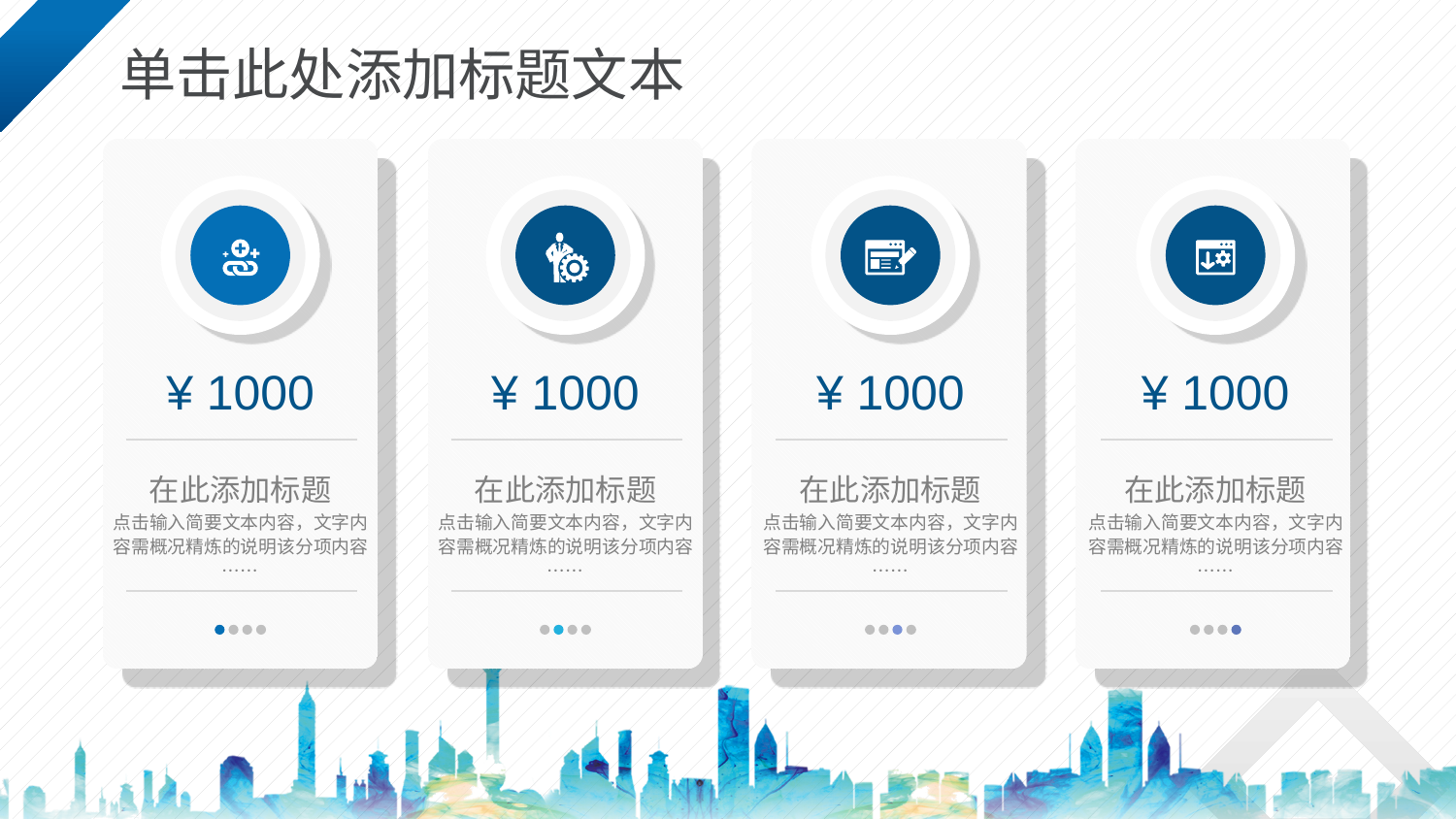

单击此处添加标题文本

¥ 1000
在此添加标题
点击输入简要文本内容，文字内容需概况精炼的说明该分项内容……

¥ 1000
在此添加标题
点击输入简要文本内容，文字内容需概况精炼的说明该分项内容……

¥ 1000
在此添加标题
点击输入简要文本内容，文字内容需概况精炼的说明该分项内容……

¥ 1000
在此添加标题
点击输入简要文本内容，文字内容需概况精炼的说明该分项内容……